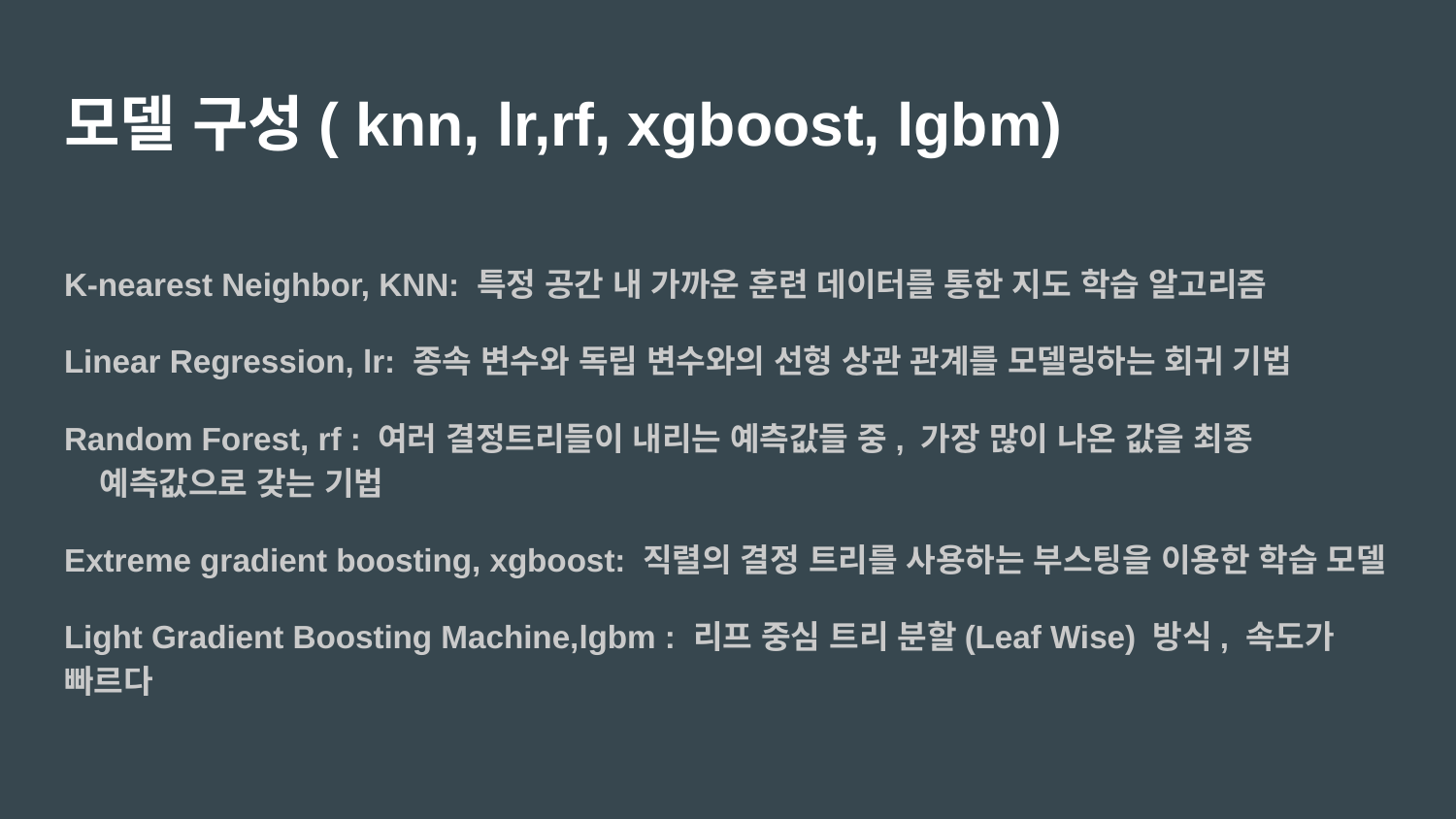

# 모델 구성( knn, lr,rf, xgboost, lgbm)
K-nearest Neighbor, KNN: 특정 공간 내 가까운 훈련 데이터를 통한 지도 학습 알고리즘
Linear Regression, lr: 종속 변수와 독립 변수와의 선형 상관 관계를 모델링하는 회귀 기법
Random Forest, rf : 여러 결정트리들이 내리는 예측값들 중, 가장 많이 나온 값을 최종                    예측값으로 갖는 기법
Extreme gradient boosting, xgboost: 직렬의 결정 트리를 사용하는 부스팅을 이용한 학습 모델
Light Gradient Boosting Machine,lgbm : 리프 중심 트리 분할(Leaf Wise) 방식, 속도가 빠르다